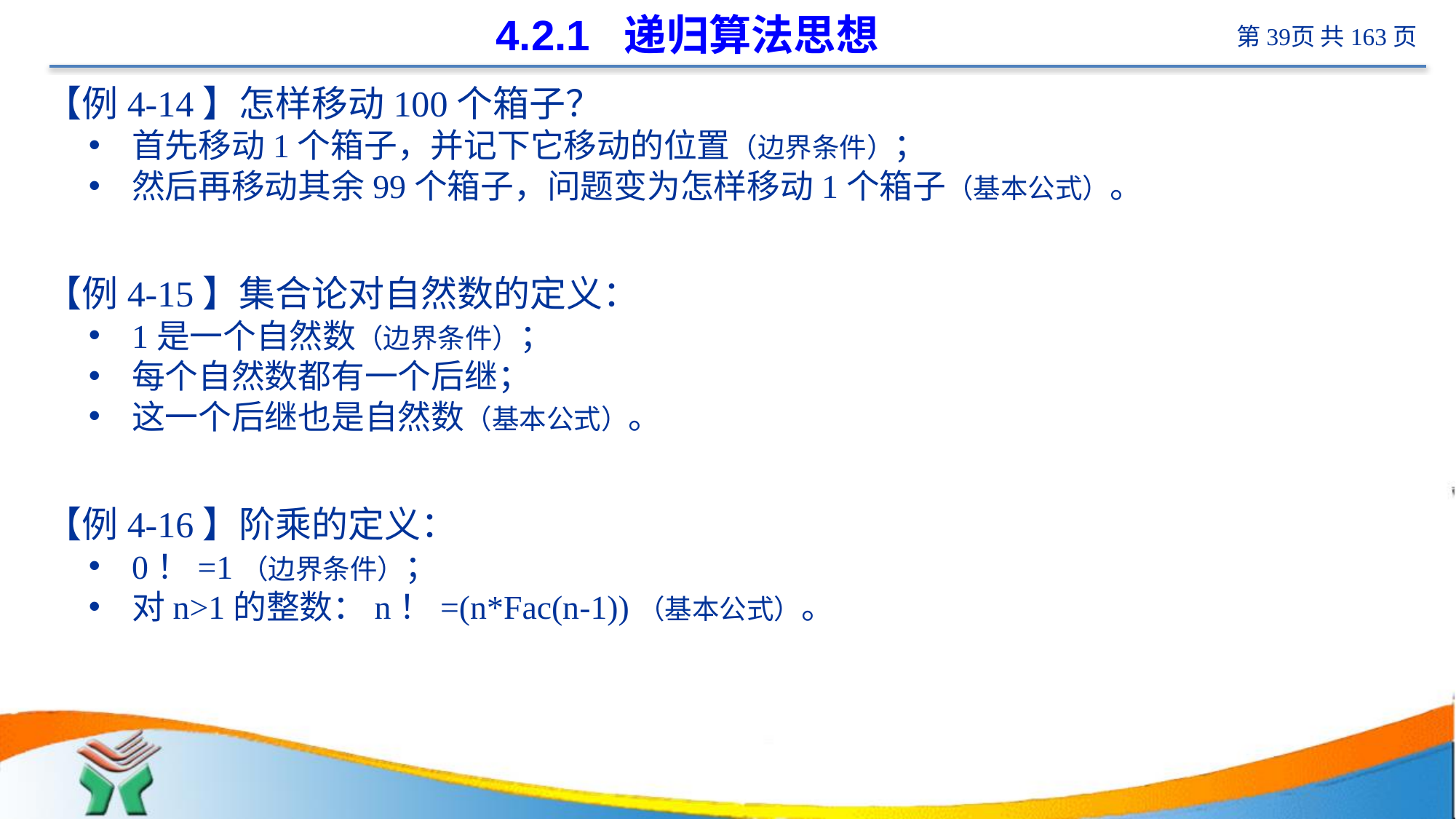

# 4.2.1  递归算法思想
【例4-14】怎样移动100个箱子？
首先移动1个箱子，并记下它移动的位置（边界条件）；
然后再移动其余99个箱子，问题变为怎样移动1个箱子（基本公式）。

【例4-15】集合论对自然数的定义：
1是一个自然数（边界条件）；
每个自然数都有一个后继；
这一个后继也是自然数（基本公式）。

【例4-16】阶乘的定义：
0！=1（边界条件）；
对n>1的整数：n！=(n*Fac(n-1))（基本公式）。